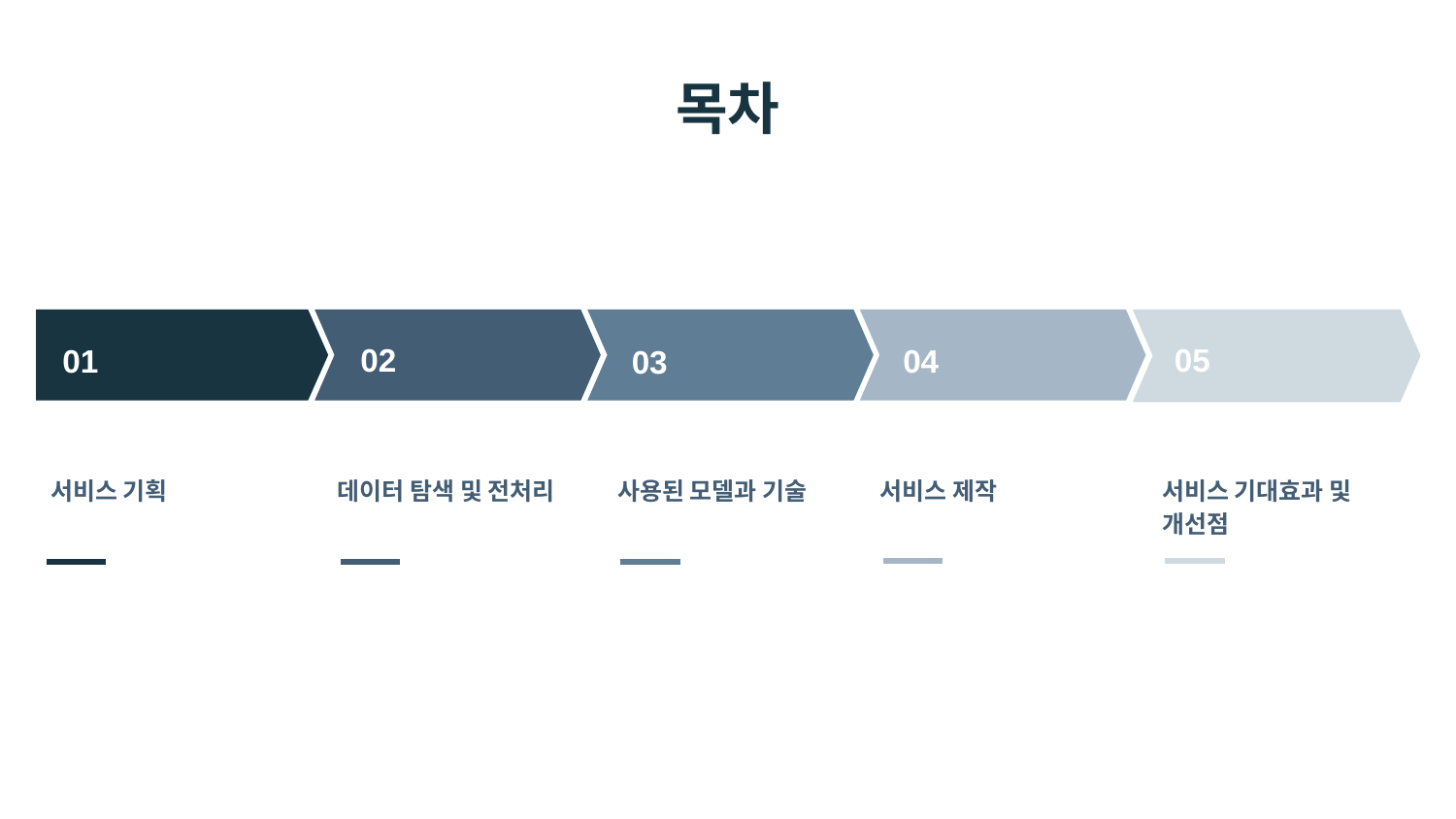

# 목차

05

02

01

04

03

데이터 탐색 및 전처리

서비스 기획
사용된 모델과 기술

서비스 제작

서비스 기대효과 및 개선점